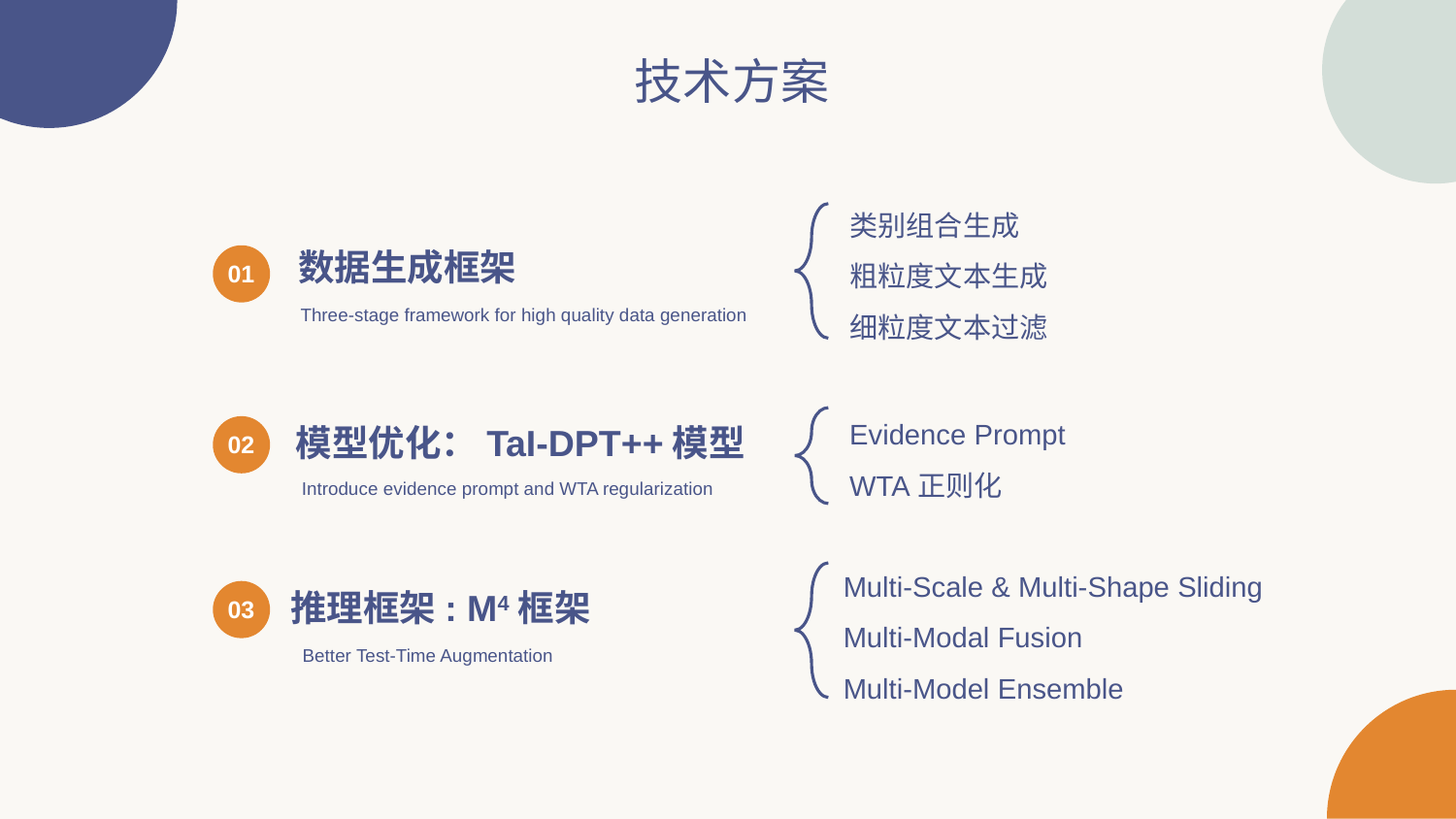

技术方案
类别组合生成
粗粒度文本生成
细粒度文本过滤

数据生成框架

01
Three-stage framework for high quality data generation
Evidence Prompt
WTA正则化

模型优化：TaI-DPT++模型

02
Introduce evidence prompt and WTA regularization
Multi-Scale & Multi-Shape Sliding
Multi-Modal Fusion
Multi-Model Ensemble

推理框架: M4框架

03
Better Test-Time Augmentation